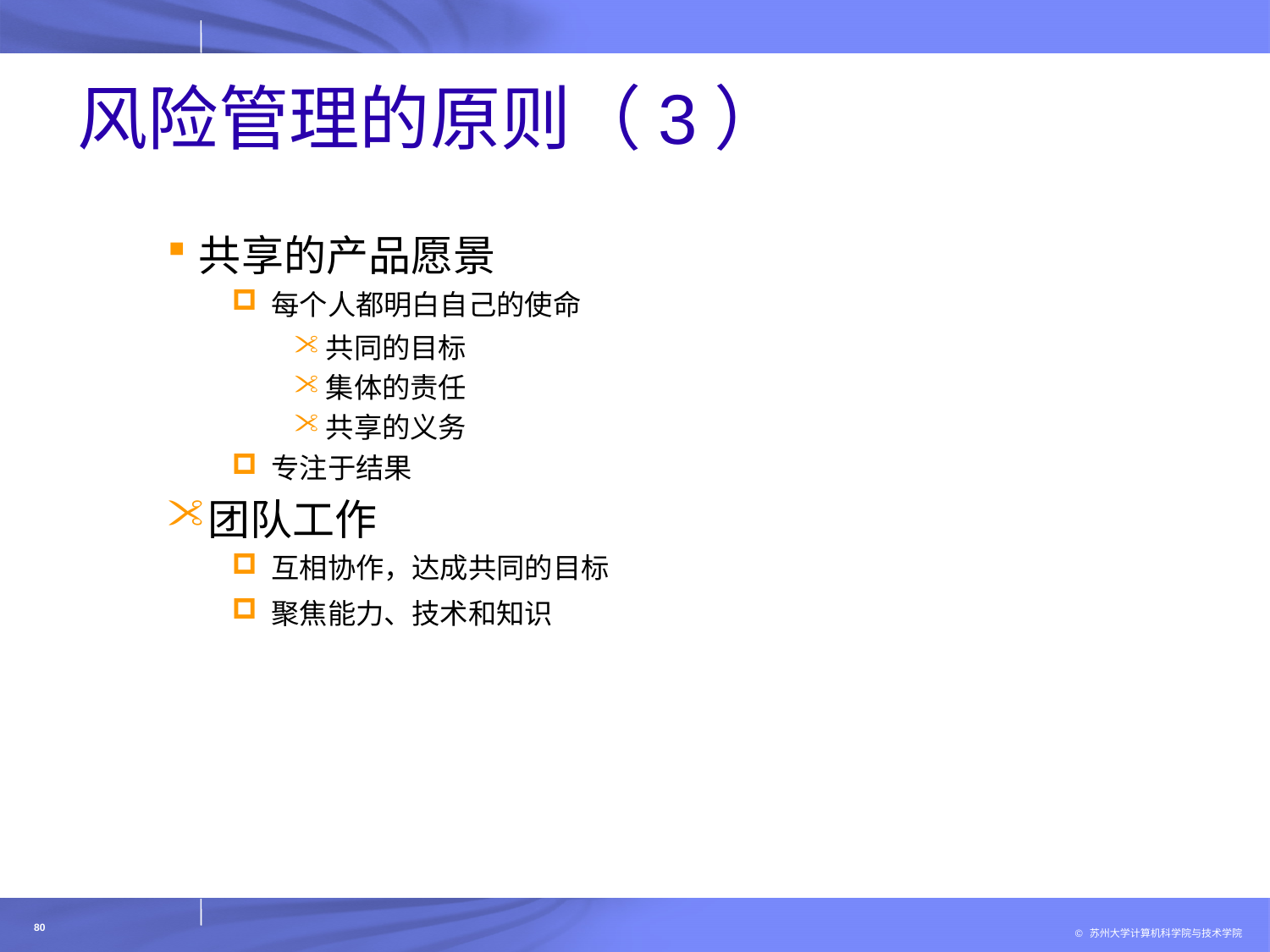

# 风险管理的原则（3）
共享的产品愿景
每个人都明白自己的使命
共同的目标
集体的责任
共享的义务
专注于结果
团队工作
互相协作，达成共同的目标
聚焦能力、技术和知识

80